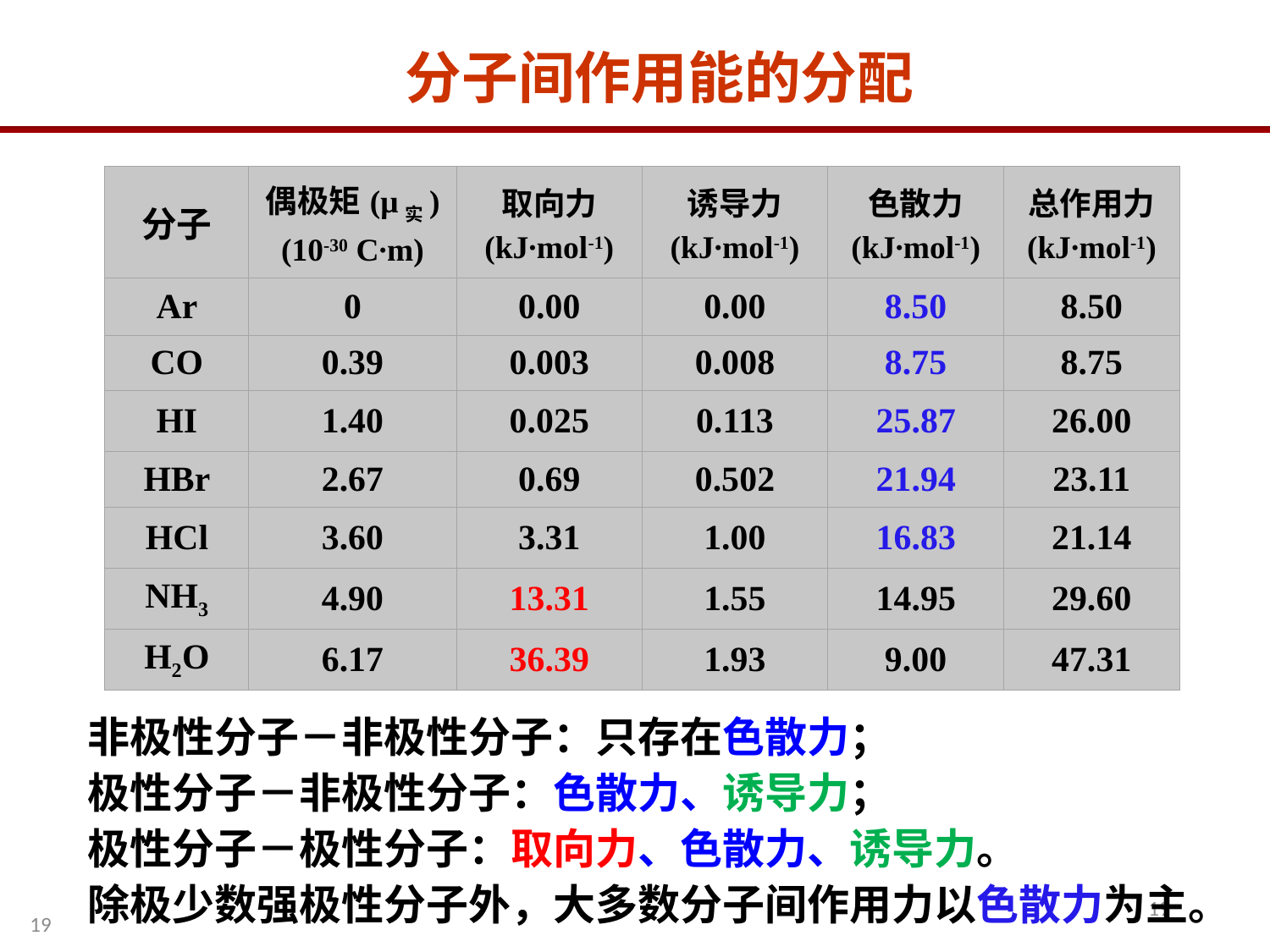

分子间作用能的分配

| 分子 | 偶极矩(μ实) (10-30 C∙m) | 取向力 (kJ∙mol-1) | 诱导力 (kJ∙mol-1) | 色散力 (kJ∙mol-1) | 总作用力 (kJ∙mol-1) |
| --- | --- | --- | --- | --- | --- |
| Ar | 0 | 0.00 | 0.00 | 8.50 | 8.50 |
| CO | 0.39 | 0.003 | 0.008 | 8.75 | 8.75 |
| HI | 1.40 | 0.025 | 0.113 | 25.87 | 26.00 |
| HBr | 2.67 | 0.69 | 0.502 | 21.94 | 23.11 |
| HCl | 3.60 | 3.31 | 1.00 | 16.83 | 21.14 |
| NH3 | 4.90 | 13.31 | 1.55 | 14.95 | 29.60 |
| H2O | 6.17 | 36.39 | 1.93 | 9.00 | 47.31 |
非极性分子－非极性分子：只存在色散力；
极性分子－非极性分子：色散力、诱导力；
极性分子－极性分子：取向力、色散力、诱导力。
除极少数强极性分子外，大多数分子间作用力以色散力为主。
19
19